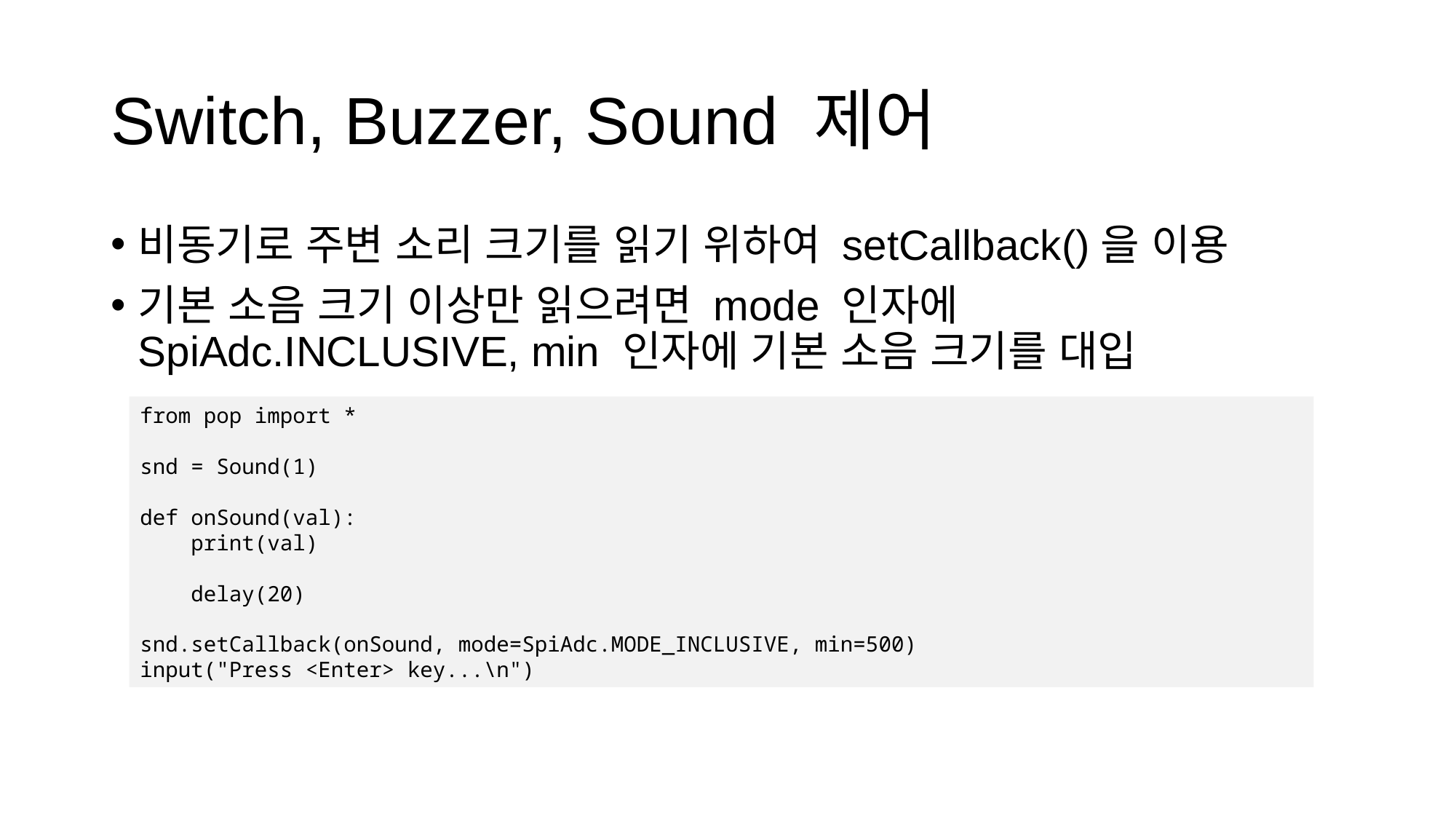

# Switch, Buzzer, Sound 제어
비동기로 주변 소리 크기를 읽기 위하여 setCallback()을 이용
기본 소음 크기 이상만 읽으려면 mode 인자에 SpiAdc.INCLUSIVE, min 인자에 기본 소음 크기를 대입
from pop import *

snd = Sound(1)

def onSound(val):
    print(val)

    delay(20)

snd.setCallback(onSound, mode=SpiAdc.MODE_INCLUSIVE, min=500)
input("Press <Enter> key...\n")